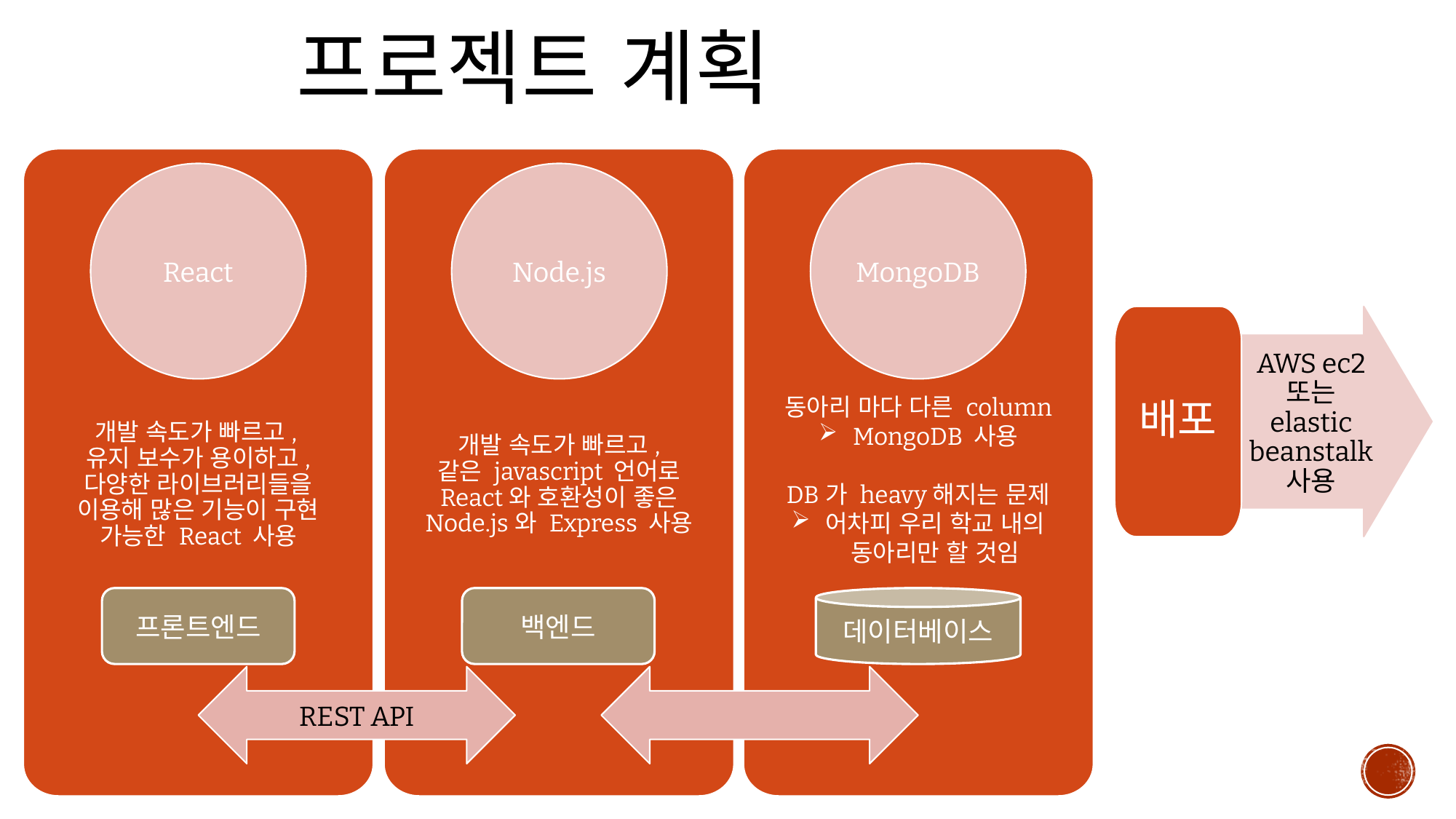

# 프로젝트 계획
동아리 마다 다른 column
MongoDB 사용

DB가 heavy해지는 문제
어차피 우리 학교 내의 동아리만 할 것임

개발 속도가 빠르고,
같은 javascript 언어로 React와 호환성이 좋은 Node.js와 Express 사용

개발 속도가 빠르고,
유지 보수가 용이하고,
다양한 라이브러리들을 이용해 많은 기능이 구현 가능한 React 사용

React
Node.js
MongoDB
프론트엔드
백엔드
데이터베이스
REST API

배포

AWS ec2
또는 elastic beanstalk 사용